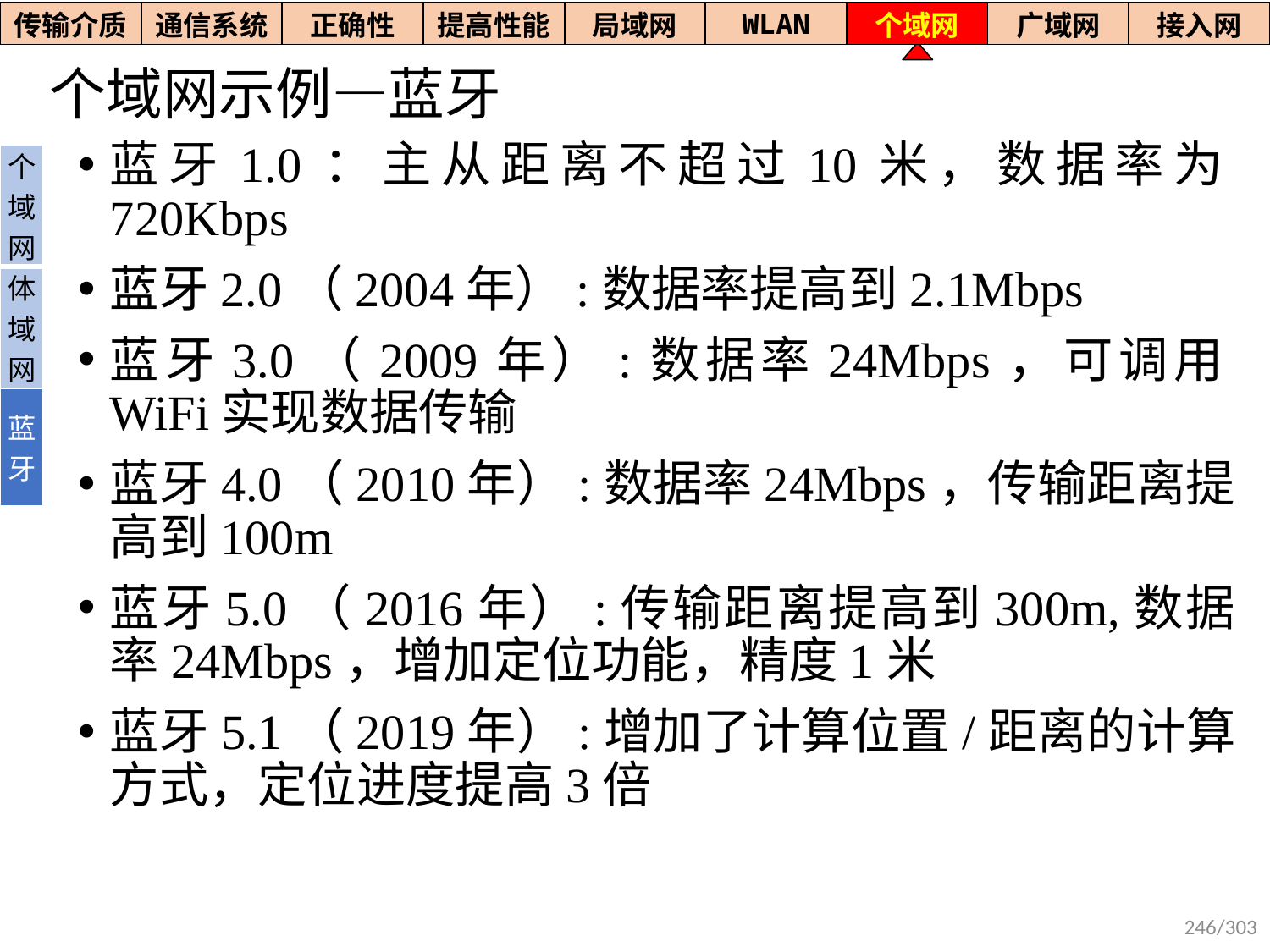

| 传输介质 | 通信系统 | 正确性 | 提高性能 | 局域网 | WLAN | 个域网 | 广域网 | 接入网 |
| --- | --- | --- | --- | --- | --- | --- | --- | --- |

# 个域网示例—蓝牙
蓝牙1.0：主从距离不超过10米，数据率为720Kbps
蓝牙2.0（2004年）:数据率提高到2.1Mbps
蓝牙3.0（2009年）:数据率24Mbps，可调用WiFi实现数据传输
蓝牙4.0（2010年）:数据率24Mbps，传输距离提高到100m
蓝牙5.0（2016年）:传输距离提高到300m,数据率24Mbps，增加定位功能，精度1米
蓝牙5.1（2019年）:增加了计算位置/距离的计算方式，定位进度提高3倍
| 个域网 |
| --- |
| 体域网 |
| 蓝牙 |
246/303